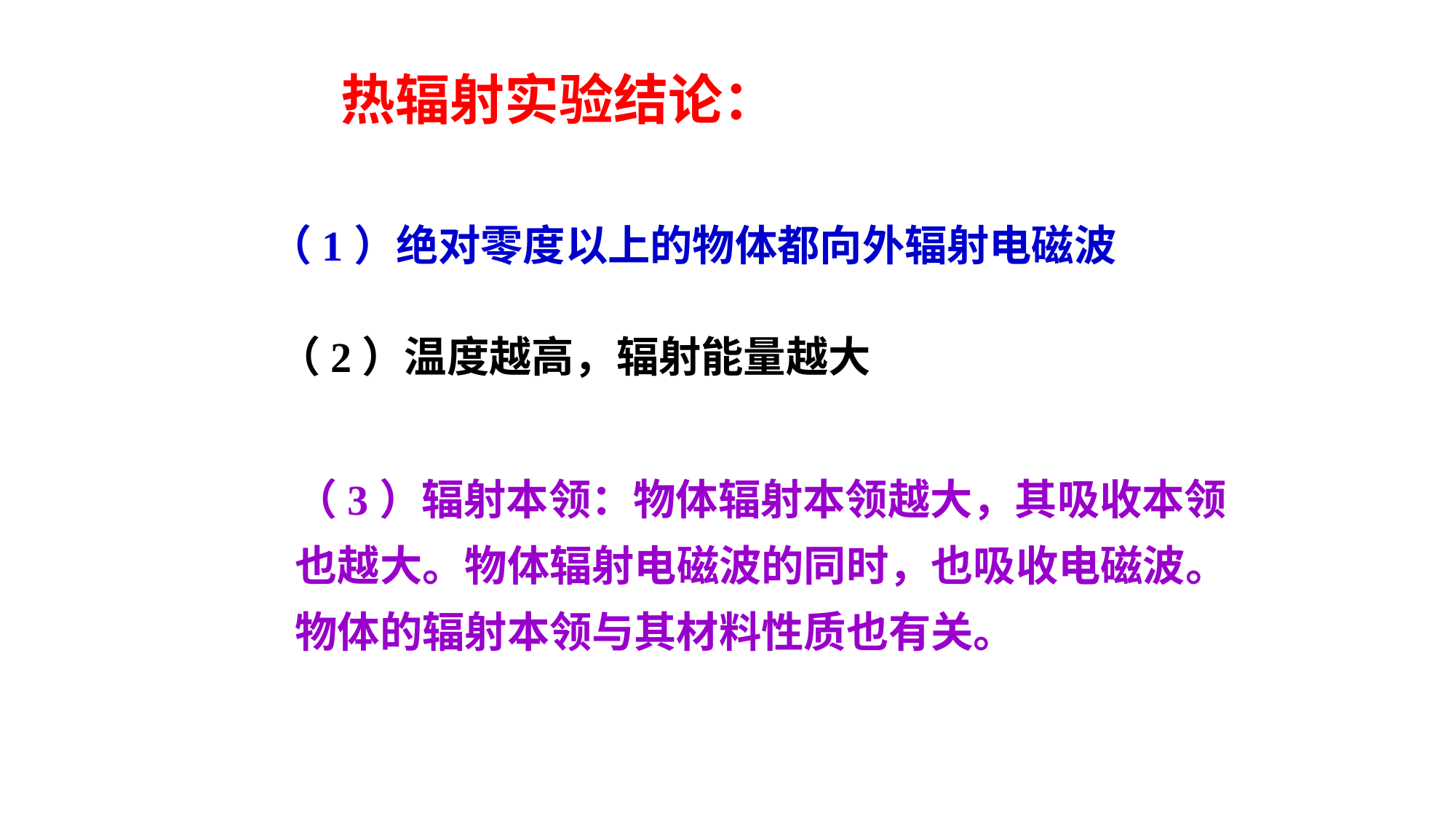

热辐射实验结论：
（1）绝对零度以上的物体都向外辐射电磁波
（2）温度越高，辐射能量越大
（3）辐射本领：物体辐射本领越大，其吸收本领也越大。物体辐射电磁波的同时，也吸收电磁波。物体的辐射本领与其材料性质也有关。